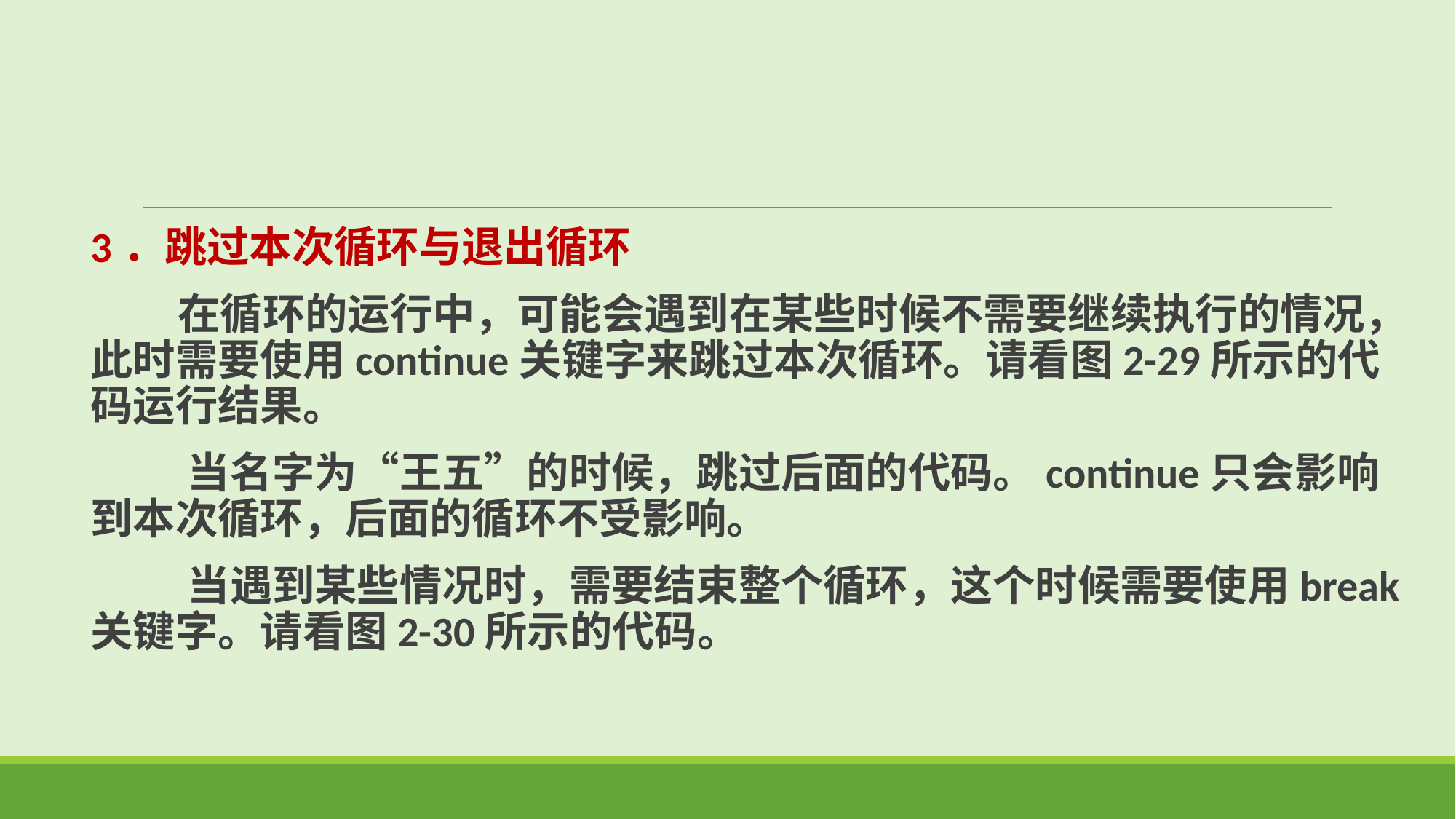

3．跳过本次循环与退出循环
        在循环的运行中，可能会遇到在某些时候不需要继续执行的情况，此时需要使用continue关键字来跳过本次循环。请看图2-29所示的代码运行结果。
         当名字为“王五”的时候，跳过后面的代码。continue只会影响到本次循环，后面的循环不受影响。
         当遇到某些情况时，需要结束整个循环，这个时候需要使用break关键字。请看图2-30所示的代码。